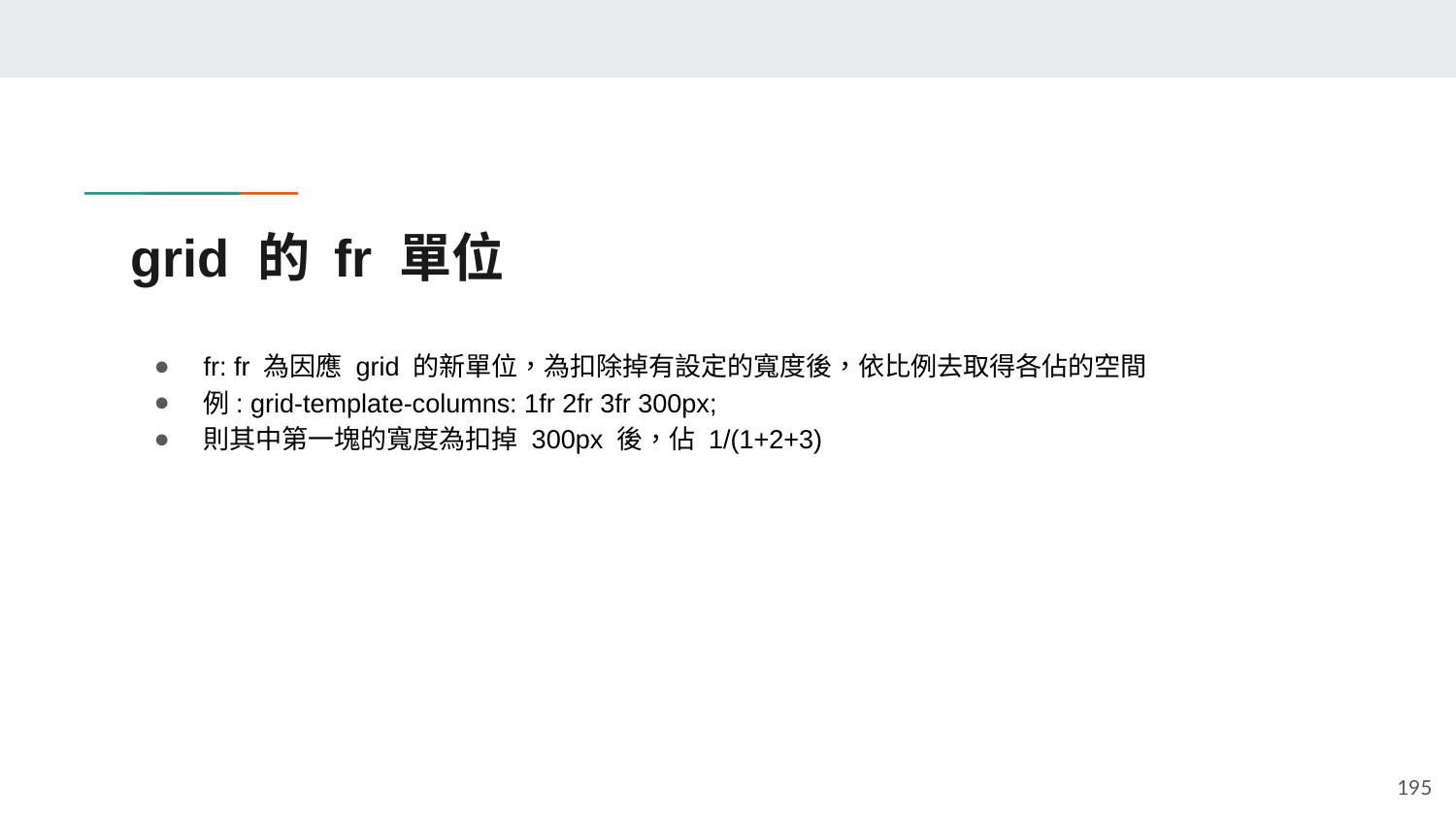

# grid 的 fr 單位
fr: fr 為因應 grid 的新單位，為扣除掉有設定的寬度後，依比例去取得各佔的空間
例: grid-template-columns: 1fr 2fr 3fr 300px;
則其中第一塊的寬度為扣掉 300px 後，佔 1/(1+2+3)

195